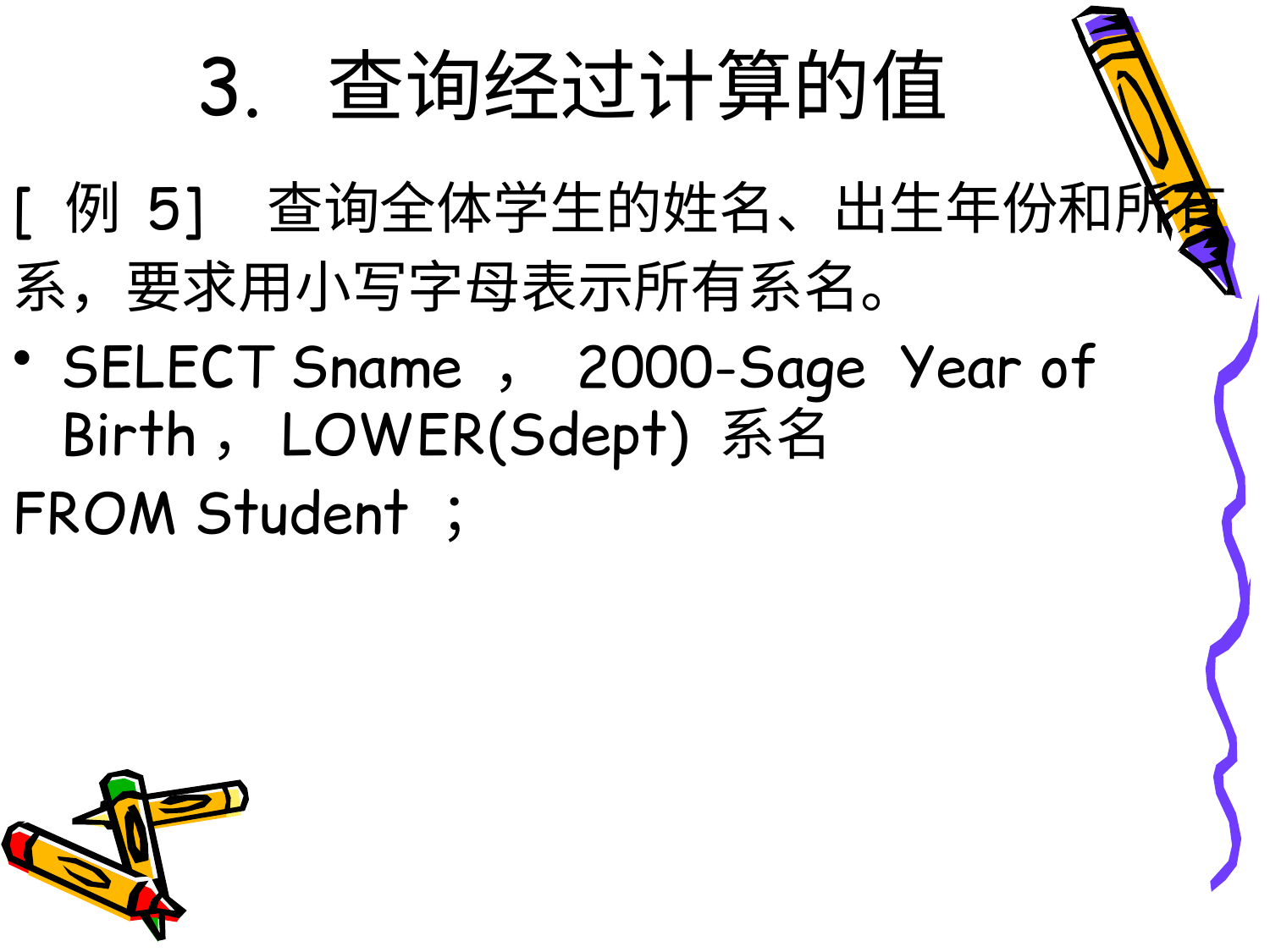

# 3.  查询经过计算的值
[ 例 5]   查询全体学生的姓名、出生年份和所有
系，要求用小写字母表示所有系名。
SELECT Sname ， 2000-Sage  Year of Birth，LOWER(Sdept) 系名
FROM Student ；